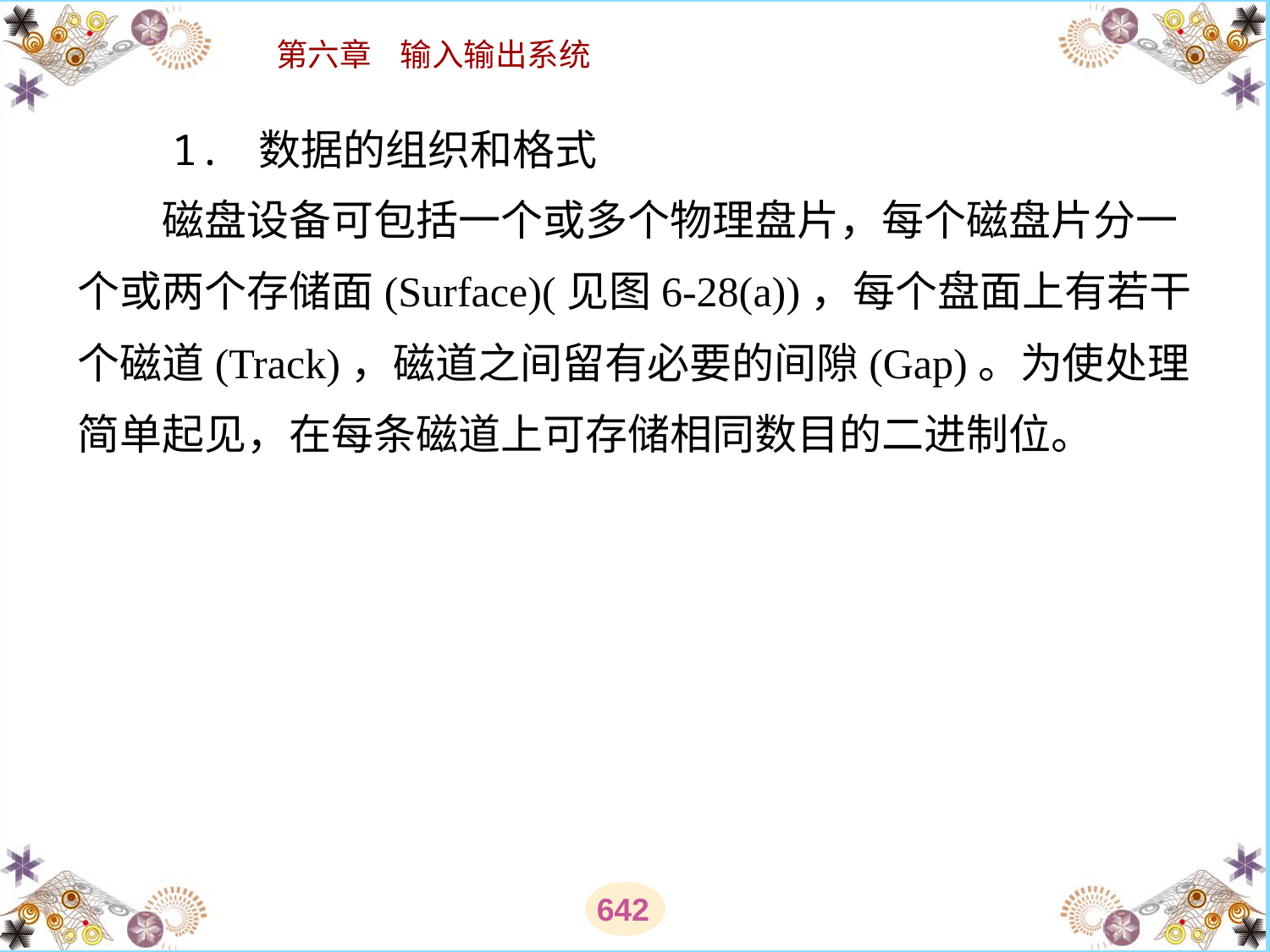

# 1. 数据的组织和格式 　　磁盘设备可包括一个或多个物理盘片，每个磁盘片分一个或两个存储面(Surface)(见图6-28(a))，每个盘面上有若干个磁道(Track)，磁道之间留有必要的间隙(Gap)。为使处理简单起见，在每条磁道上可存储相同数目的二进制位。